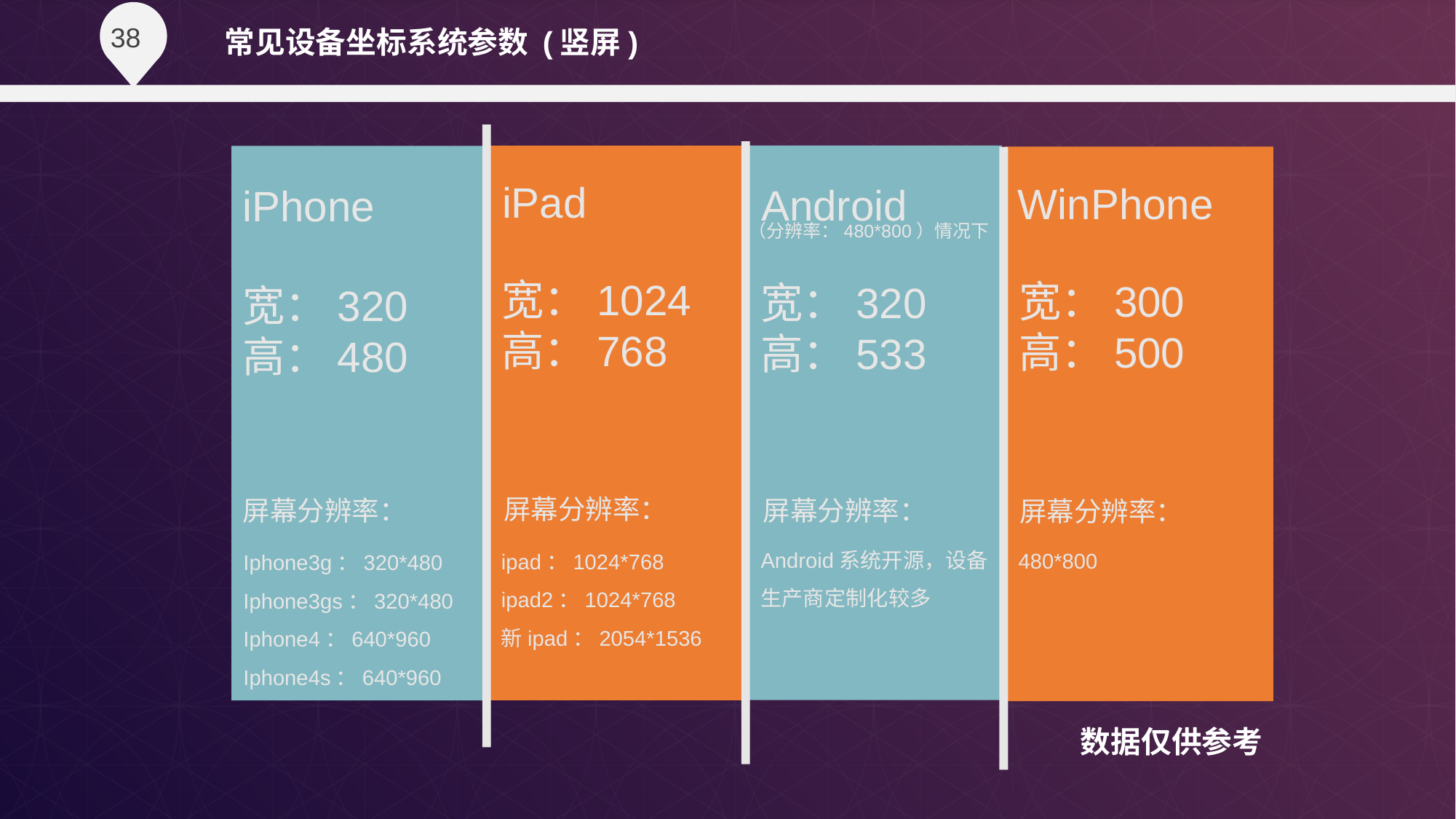

常见设备坐标系统参数 (竖屏)

iPad

WinPhone

Android
iPhone
（分辨率：480*800）情况下
宽：1024
高：768
宽：300
高：500
宽：320
高：533
宽：320
高：480
屏幕分辨率：
屏幕分辨率：
屏幕分辨率：
屏幕分辨率：
Android系统开源，设备生产商定制化较多
480*800
ipad：1024*768
ipad2：1024*768
新ipad：2054*1536

Iphone3g：320*480
Iphone3gs：320*480
Iphone4：640*960
Iphone4s：640*960

数据仅供参考